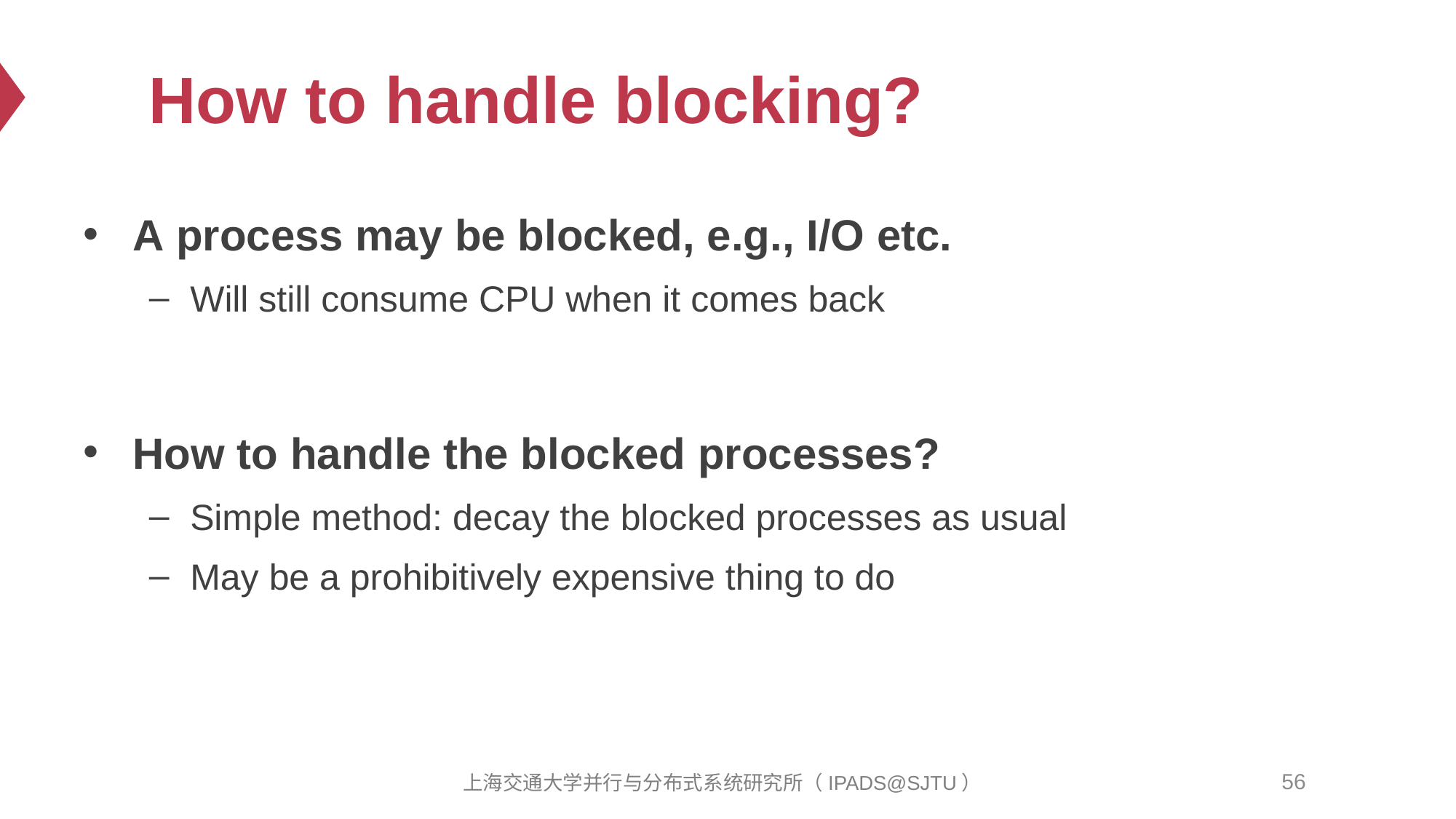

# How to handle blocking?
A process may be blocked, e.g., I/O etc.
Will still consume CPU when it comes back

How to handle the blocked processes?
Simple method: decay the blocked processes as usual
May be a prohibitively expensive thing to do

56
上海交通大学并行与分布式系统研究所（IPADS@SJTU）